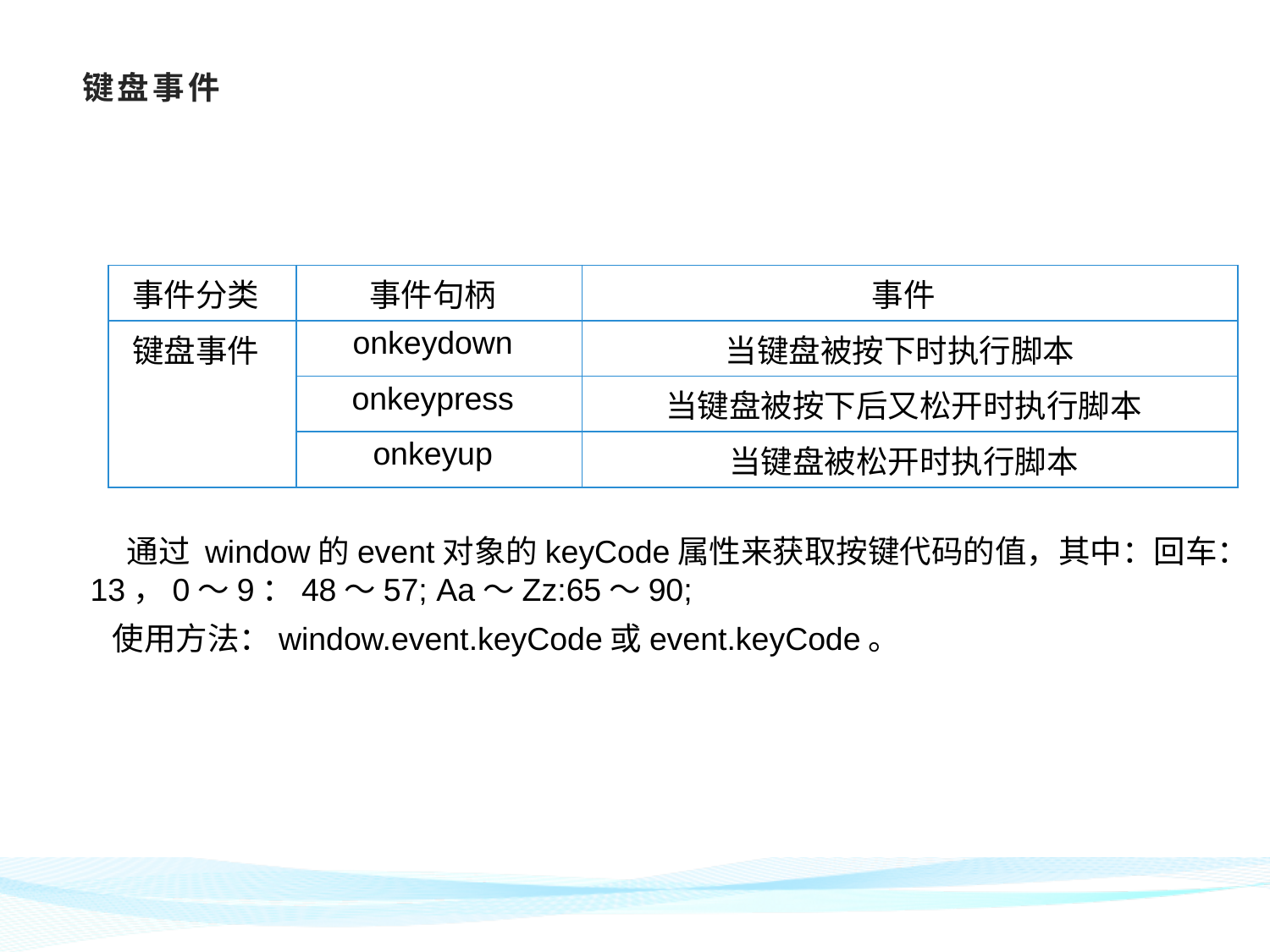

# 键盘事件
| 事件分类 | 事件句柄 | 事件 |
| --- | --- | --- |
| 键盘事件 | onkeydown | 当键盘被按下时执行脚本 |
|  | onkeypress | 当键盘被按下后又松开时执行脚本 |
|  | onkeyup | 当键盘被松开时执行脚本 |
    通过 window的event对象的keyCode属性来获取按键代码的值，其中：回车：13，0～9：48～57; Aa～Zz:65～90;
  使用方法：window.event.keyCode或event.keyCode。